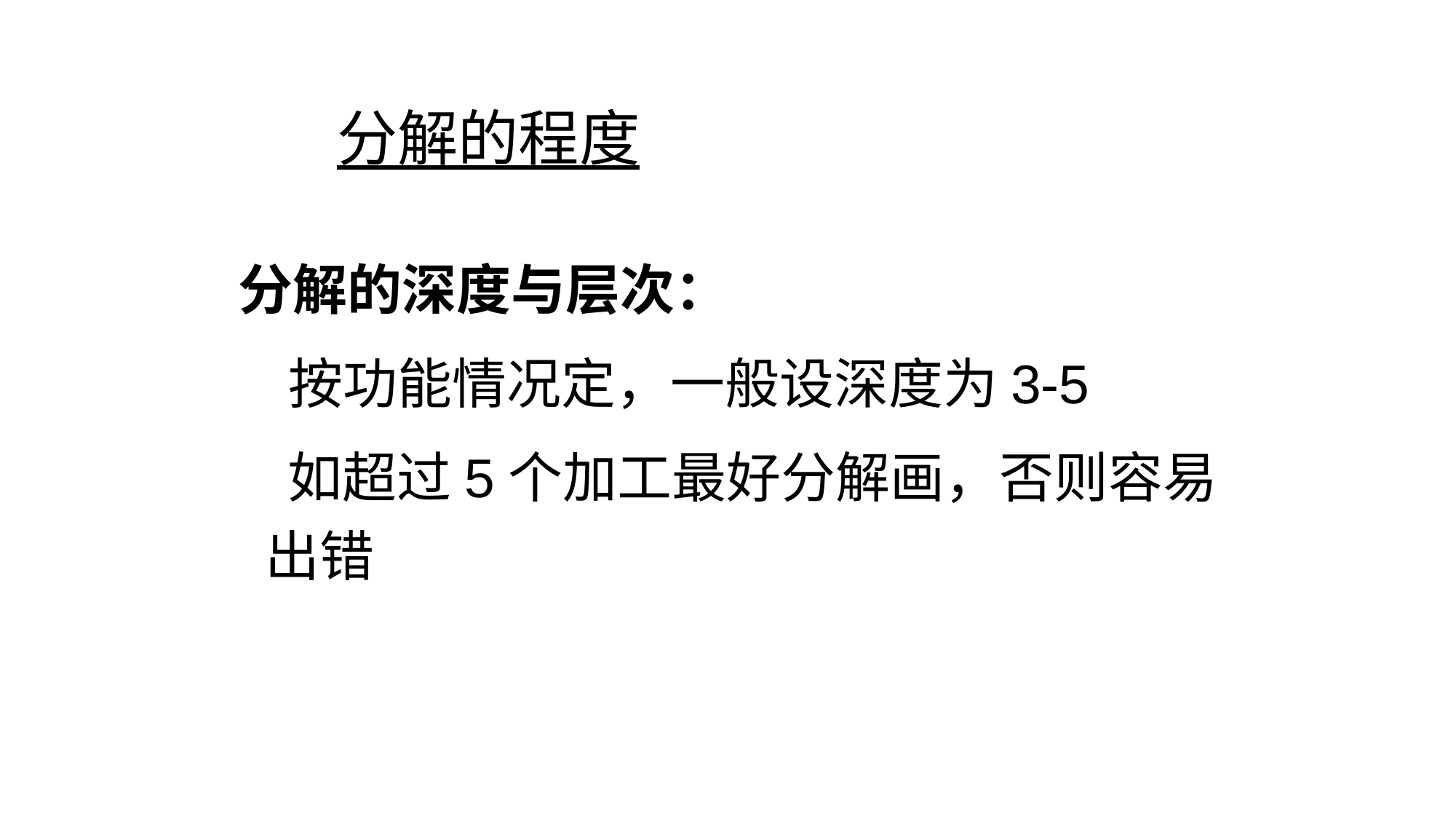

# 分解的程度
分解的深度与层次：
   按功能情况定，一般设深度为3-5
   如超过5个加工最好分解画，否则容易出错